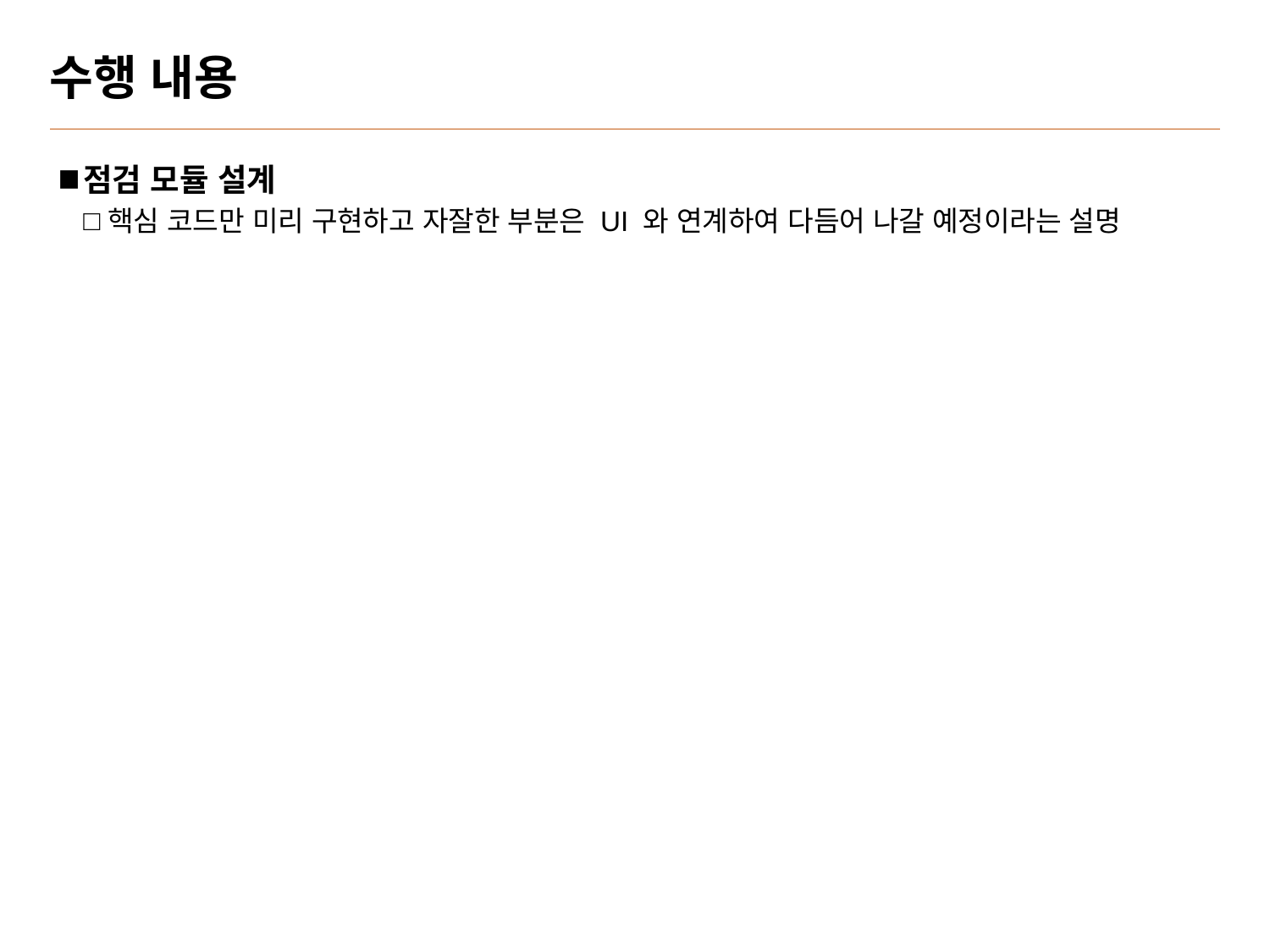

# 수행 내용
점검 모듈 설계
핵심 코드만 미리 구현하고 자잘한 부분은 UI 와 연계하여 다듬어 나갈 예정이라는 설명